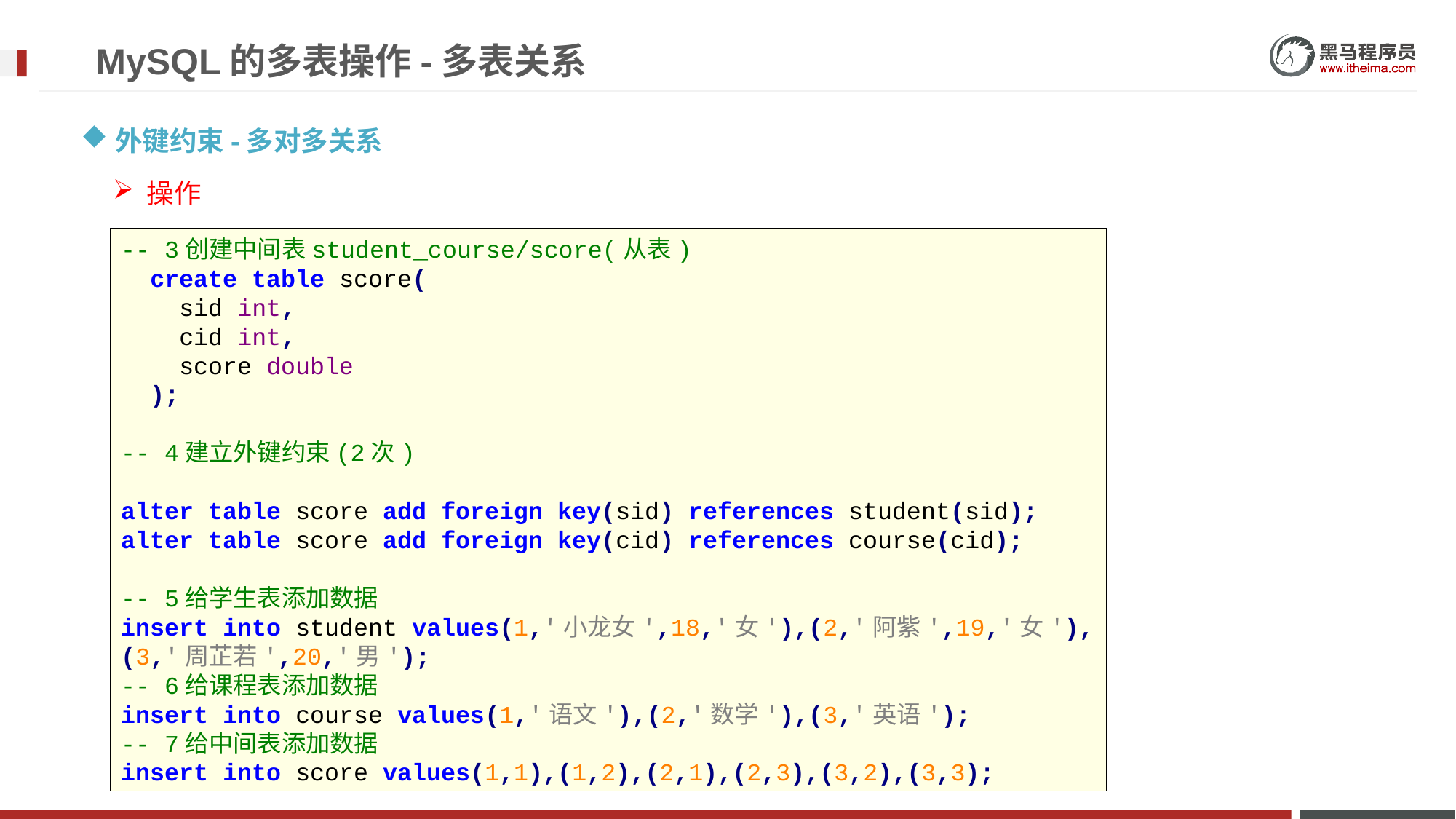

# MySQL的多表操作-多表关系
外键约束-多对多关系
操作
-- 3创建中间表student_course/score(从表)
  create table score(
    sid int,
    cid int,
    score double
  );

-- 4建立外键约束(2次)

alter table score add foreign key(sid) references student(sid);
alter table score add foreign key(cid) references course(cid);

-- 5给学生表添加数据
insert into student values(1,'小龙女',18,'女'),(2,'阿紫',19,'女'),(3,'周芷若',20,'男');
-- 6给课程表添加数据
insert into course values(1,'语文'),(2,'数学'),(3,'英语');
-- 7给中间表添加数据
insert into score values(1,1),(1,2),(2,1),(2,3),(3,2),(3,3);